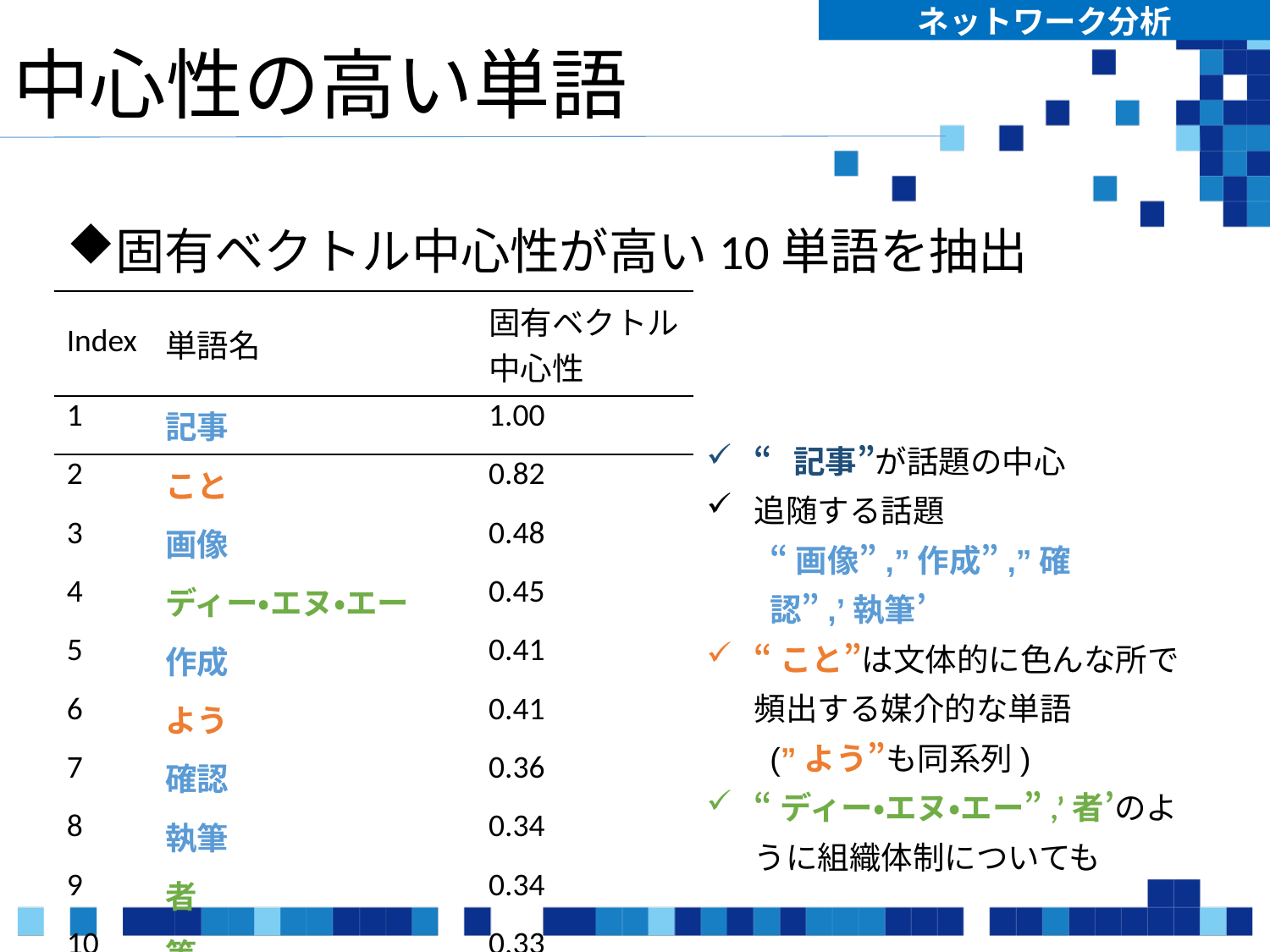

ネットワーク分析
# 中心性の高い単語
固有ベクトル中心性が高い10単語を抽出
| Index | 単語名 | 固有ベクトル 中心性 |
| --- | --- | --- |
| 1 | 記事 | 1.00 |
| 2 | こと | 0.82 |
| 3 | 画像 | 0.48 |
| 4 | ディー・エヌ・エー | 0.45 |
| 5 | 作成 | 0.41 |
| 6 | よう | 0.41 |
| 7 | 確認 | 0.36 |
| 8 | 執筆 | 0.34 |
| 9 | 者 | 0.34 |
| 10 | 等 | 0.33 |
“記事”が話題の中心
追随する話題
“画像”,”作成”,”確認”,’執筆’
“こと”は文体的に色んな所で頻出する媒介的な単語
(”よう”も同系列)
“ディー・エヌ・エー”,’者’のように組織体制についても